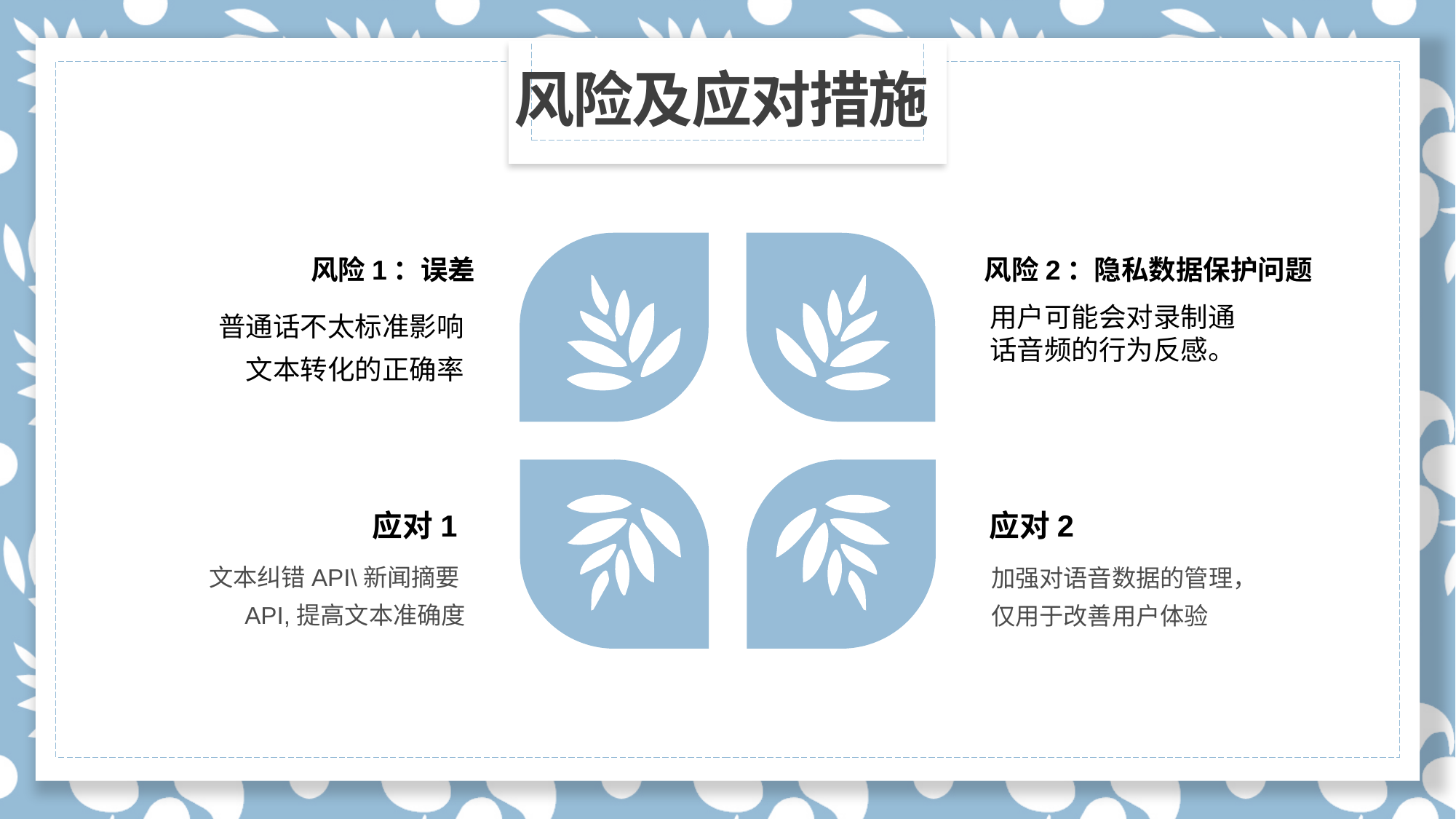

风险及应对措施

风险1：误差
普通话不太标准影响文本转化的正确率
风险2：隐私数据保护问题
用户可能会对录制通话音频的行为反感。

应对2
加强对语音数据的管理，仅用于改善用户体验
应对1
文本纠错API\新闻摘要API,提高文本准确度